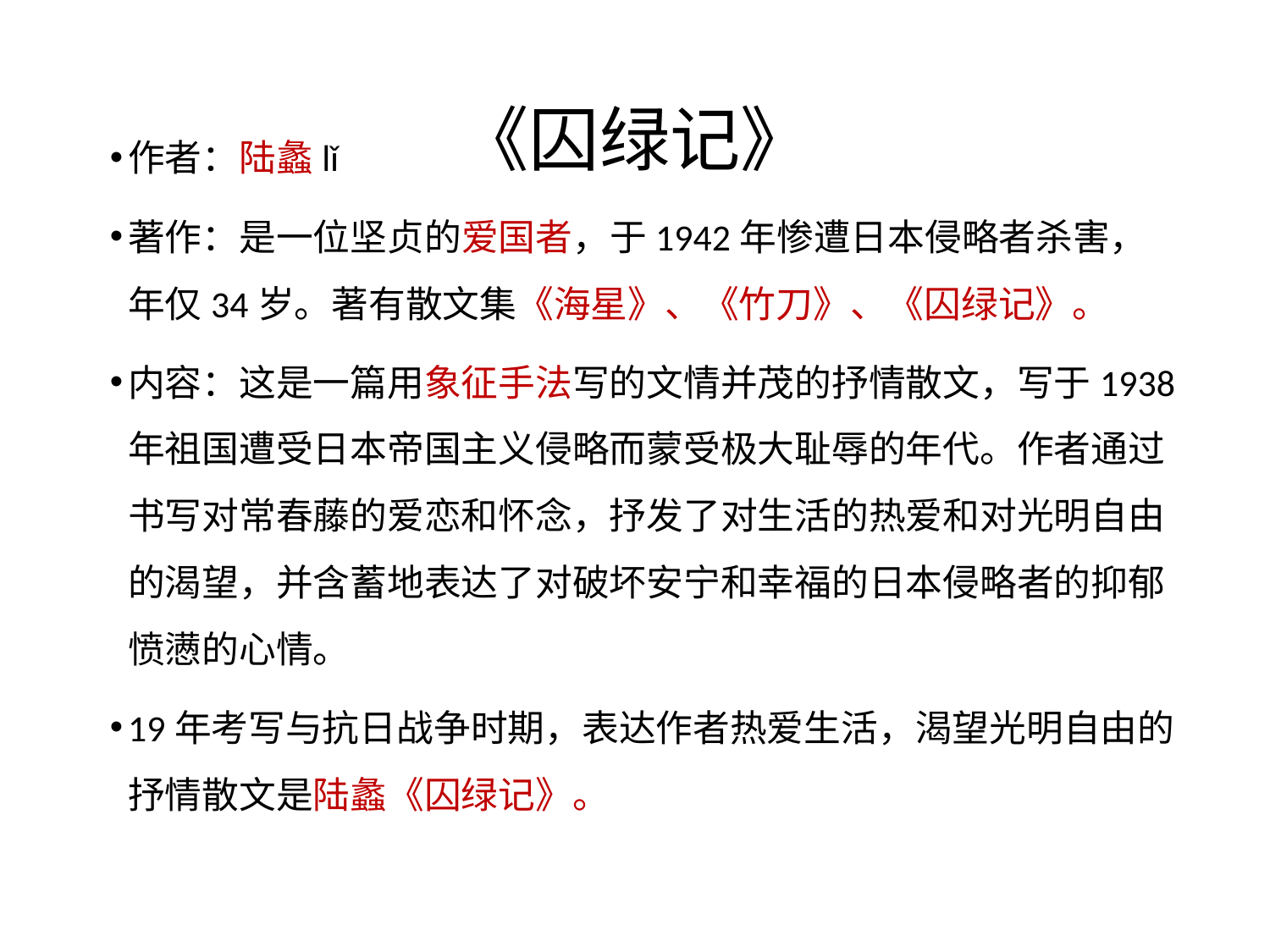

# 《囚绿记》
作者：陆蠡lǐ
著作：是一位坚贞的爱国者，于1942年惨遭日本侵略者杀害，年仅34岁。著有散文集《海星》、《竹刀》、《囚绿记》。
内容：这是一篇用象征手法写的文情并茂的抒情散文，写于1938年祖国遭受日本帝国主义侵略而蒙受极大耻辱的年代。作者通过书写对常春藤的爱恋和怀念，抒发了对生活的热爱和对光明自由的渴望，并含蓄地表达了对破坏安宁和幸福的日本侵略者的抑郁愤懑的心情。
19年考写与抗日战争时期，表达作者热爱生活，渴望光明自由的抒情散文是陆蠡《囚绿记》。